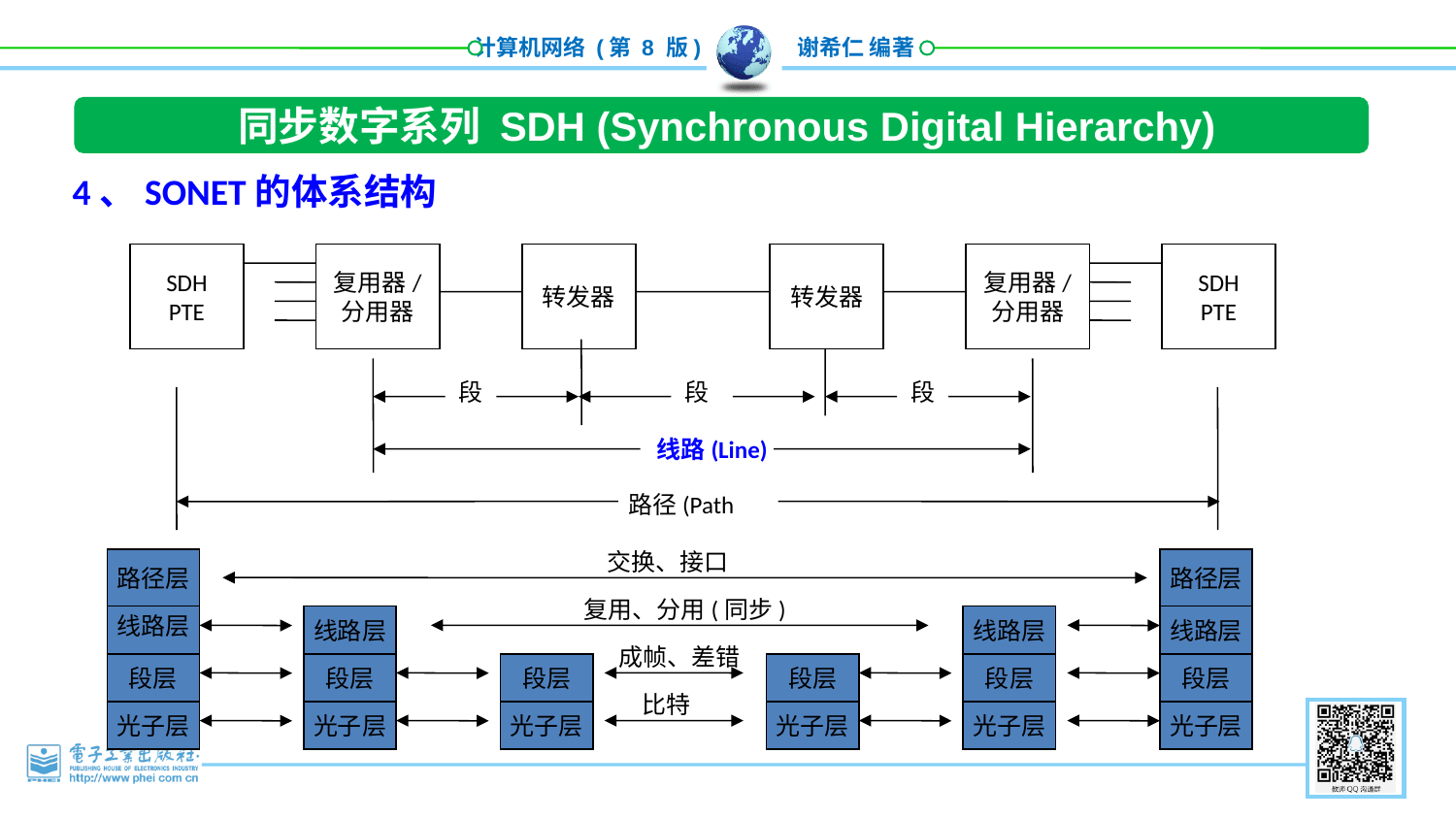

同步数字系列 SDH (Synchronous Digital Hierarchy)
4、SONET的体系结构
SDH
PTE
复用器/
分用器
转发器
转发器
复用器/
分用器
SDH
PTE

段
段
段

线路(Line)

路径(Path

交换、接口
路径层
路径层

复用、分用(同步)
线路层
线路层
线路层
线路层

成帧、差错
段层
段层
段层
段层
段层
段层

比特
光子层
光子层
光子层
光子层
光子层
光子层